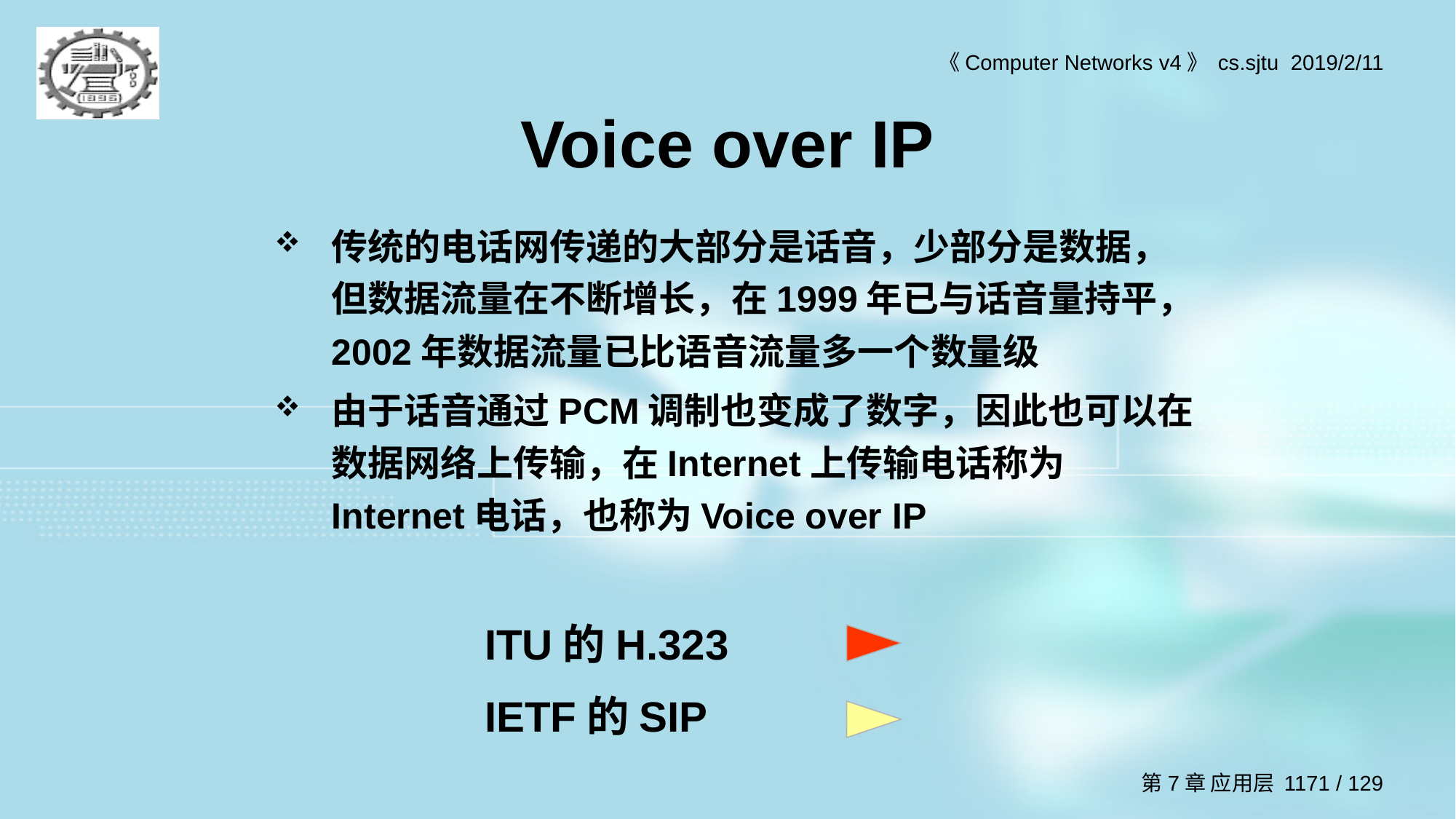

# Voice over IP
传统的电话网传递的大部分是话音，少部分是数据，但数据流量在不断增长，在1999年已与话音量持平，2002年数据流量已比语音流量多一个数量级
由于话音通过PCM调制也变成了数字，因此也可以在数据网络上传输，在Internet上传输电话称为Internet电话，也称为Voice over IP
ITU的H.323
IETF的SIP